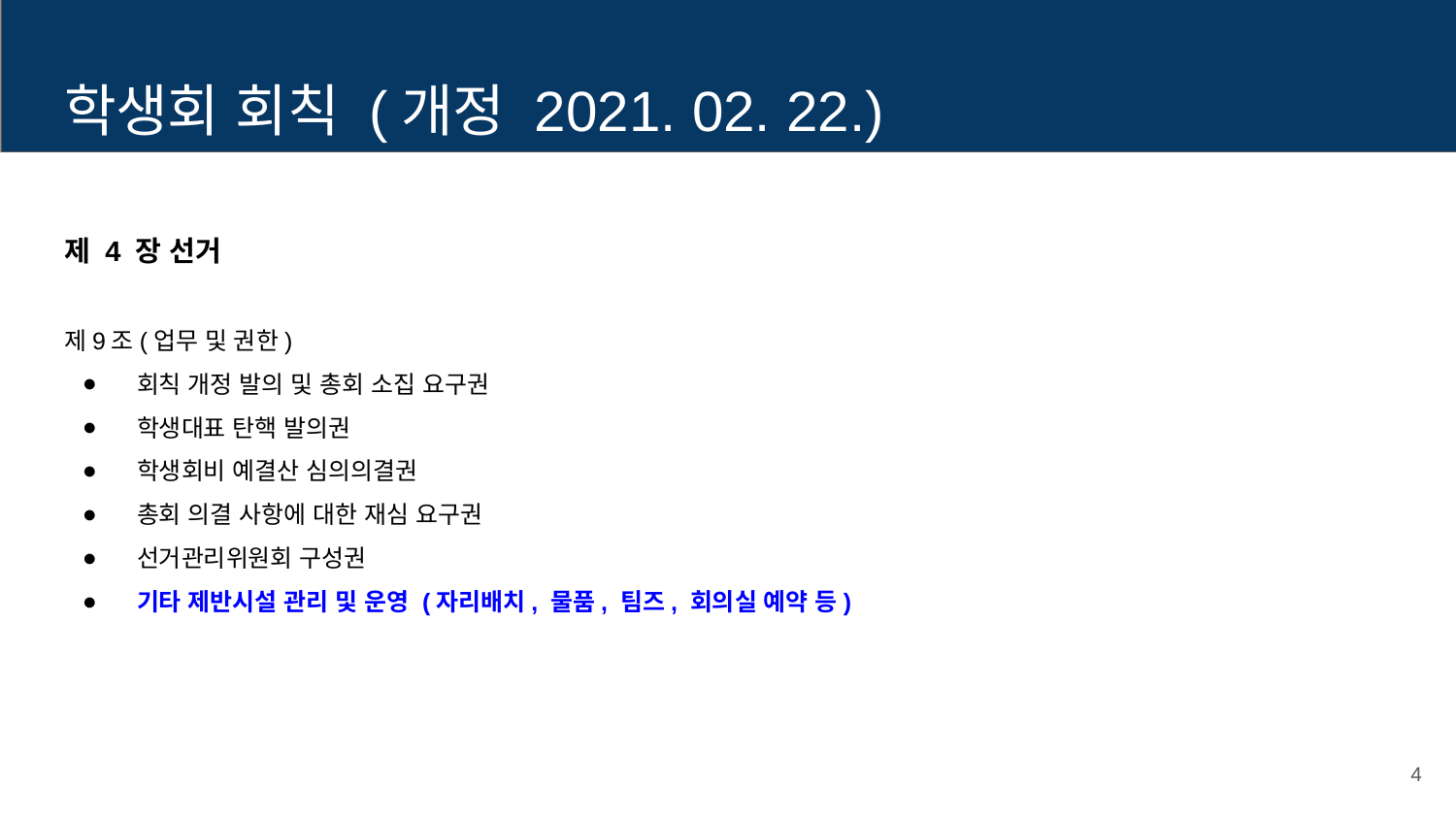

# 학생회 회칙 (개정 2021. 02. 22.)
제 4 장 선거

제9조(업무 및 권한)
회칙 개정 발의 및 총회 소집 요구권
학생대표 탄핵 발의권
학생회비 예결산 심의․의결권
총회 의결 사항에 대한 재심 요구권
선거관리위원회 구성권
기타 제반시설 관리 및 운영 (자리배치, 물품, 팀즈, 회의실 예약 등)
4